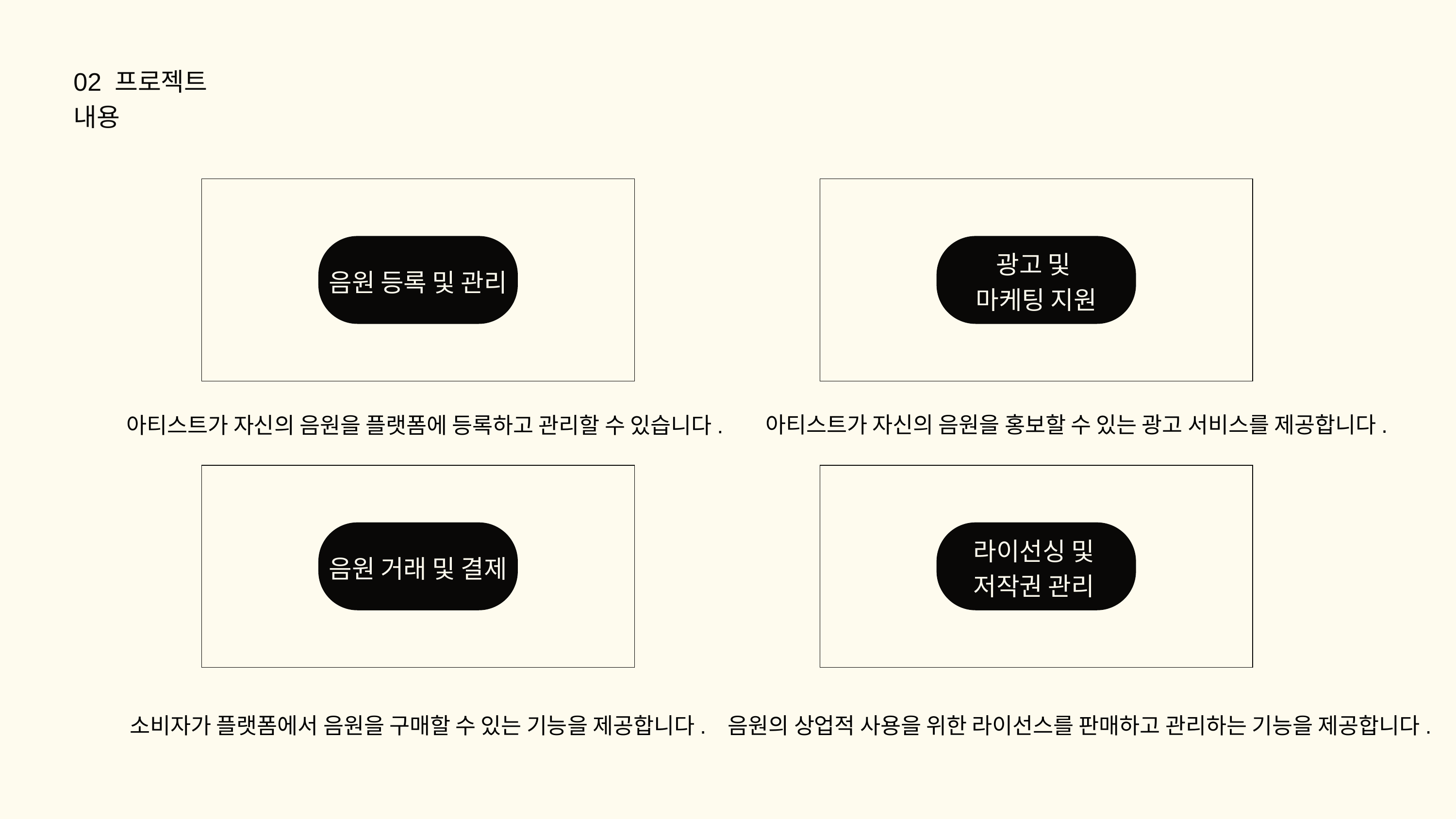

02 프로젝트 내용

광고 및
마케팅 지원
음원 등록 및 관리
아티스트가 자신의 음원을 홍보할 수 있는 광고 서비스를 제공합니다.
아티스트가 자신의 음원을 플랫폼에 등록하고 관리할 수 있습니다.

라이선싱 및
저작권 관리
음원 거래 및 결제
소비자가 플랫폼에서 음원을 구매할 수 있는 기능을 제공합니다.
음원의 상업적 사용을 위한 라이선스를 판매하고 관리하는 기능을 제공합니다.